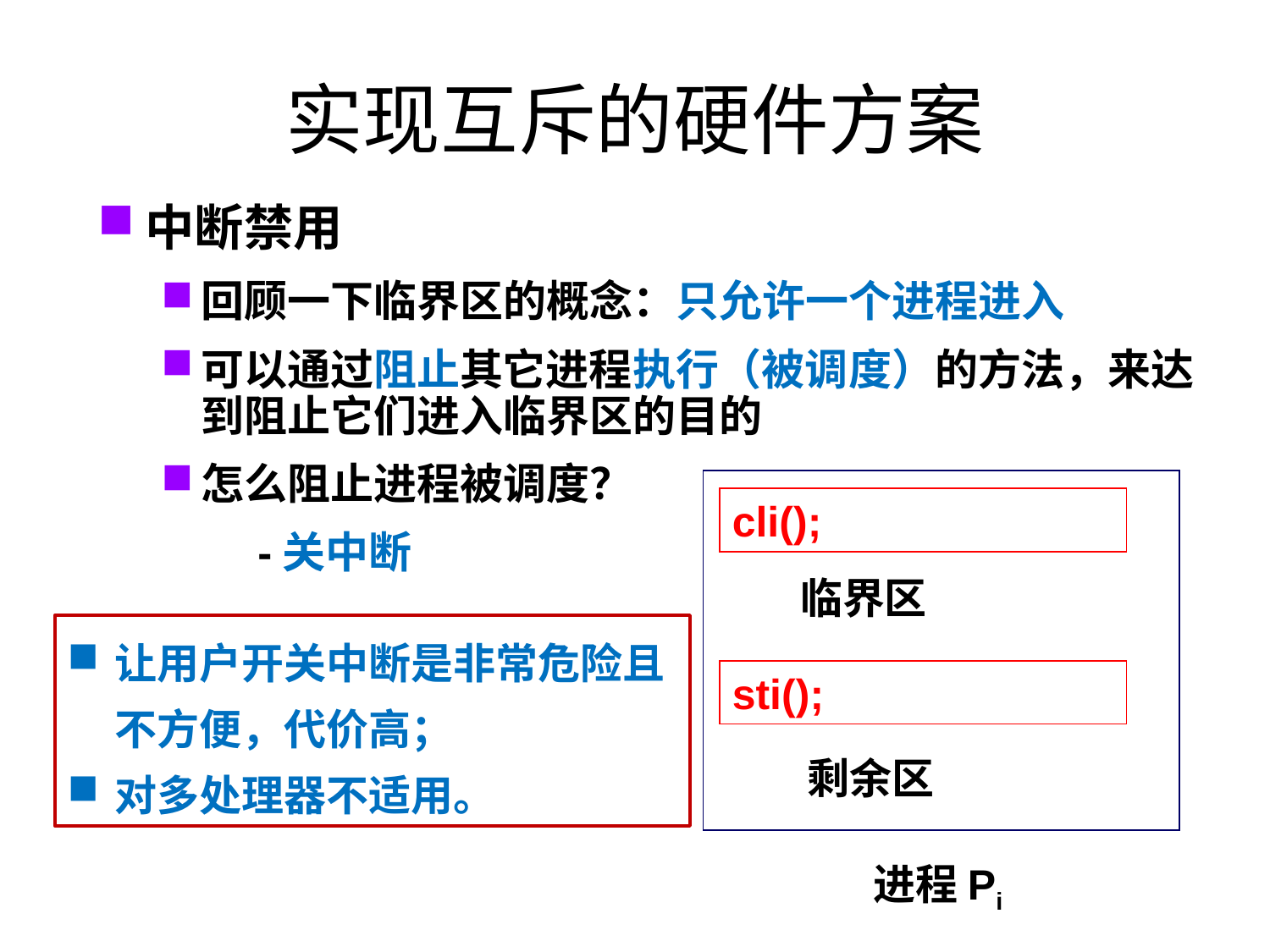

# 实现互斥的硬件方案
中断禁用
回顾一下临界区的概念：只允许一个进程进入
可以通过阻止其它进程执行（被调度）的方法，来达到阻止它们进入临界区的目的
怎么阻止进程被调度？
        -关中断

cli();
临界区
sti();
剩余区
进程Pi
让用户开关中断是非常危险且不方便，代价高；
对多处理器不适用。